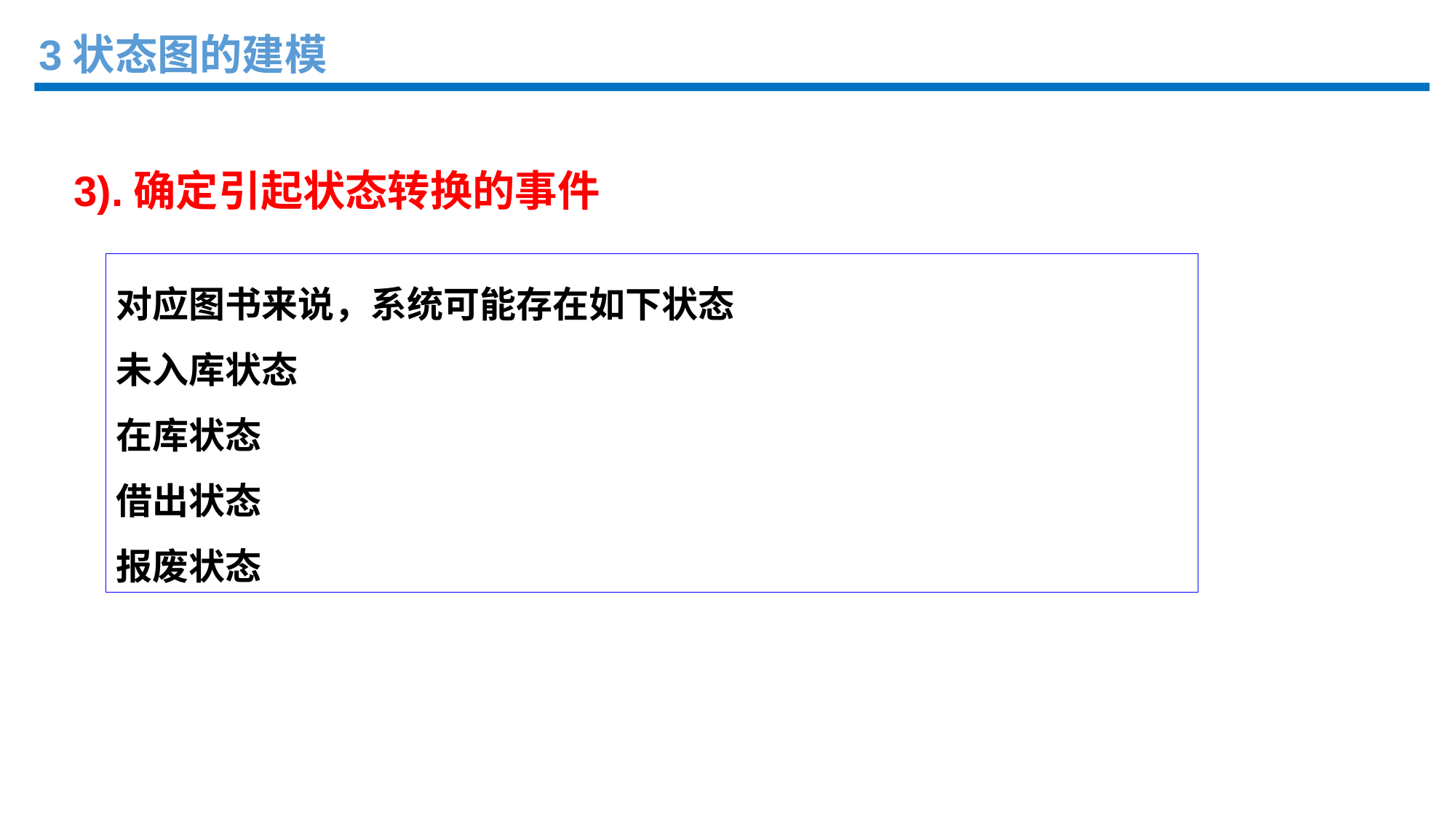

3状态图的建模
3).确定引起状态转换的事件
对应图书来说，系统可能存在如下状态
未入库状态
在库状态
借出状态
报废状态